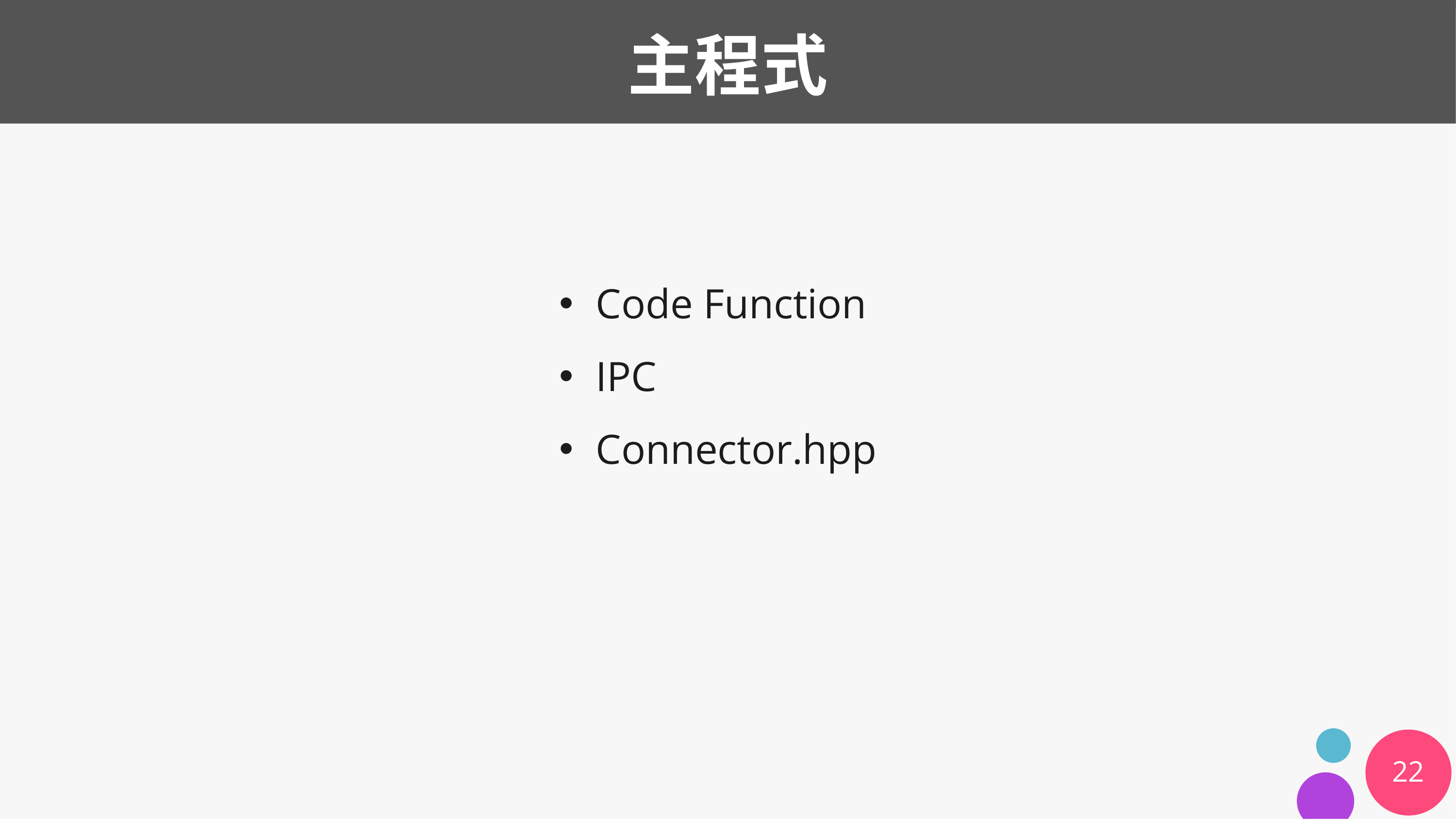

# 主程式
Code Function
IPC
Connector.hpp
22